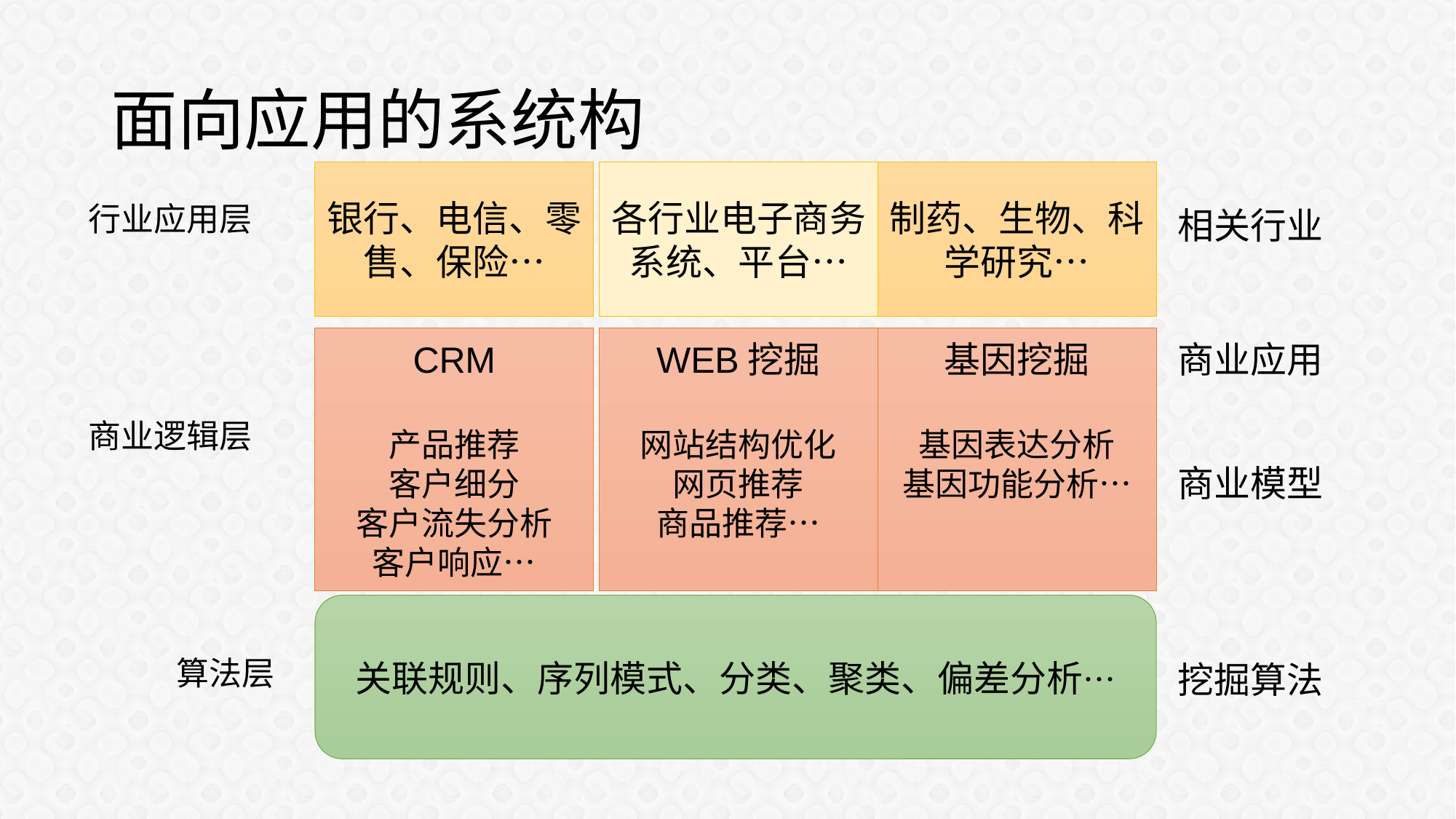

# 面向应用的系统构
银行、电信、零售、保险…
各行业电子商务系统、平台…
制药、生物、科学研究…
行业应用层
相关行业
CRM

产品推荐
客户细分
客户流失分析
客户响应…
WEB挖掘

网站结构优化
网页推荐
商品推荐…

基因挖掘

基因表达分析
基因功能分析…

商业应用
商业逻辑层
商业模型
关联规则、序列模式、分类、聚类、偏差分析…
算法层
挖掘算法
79